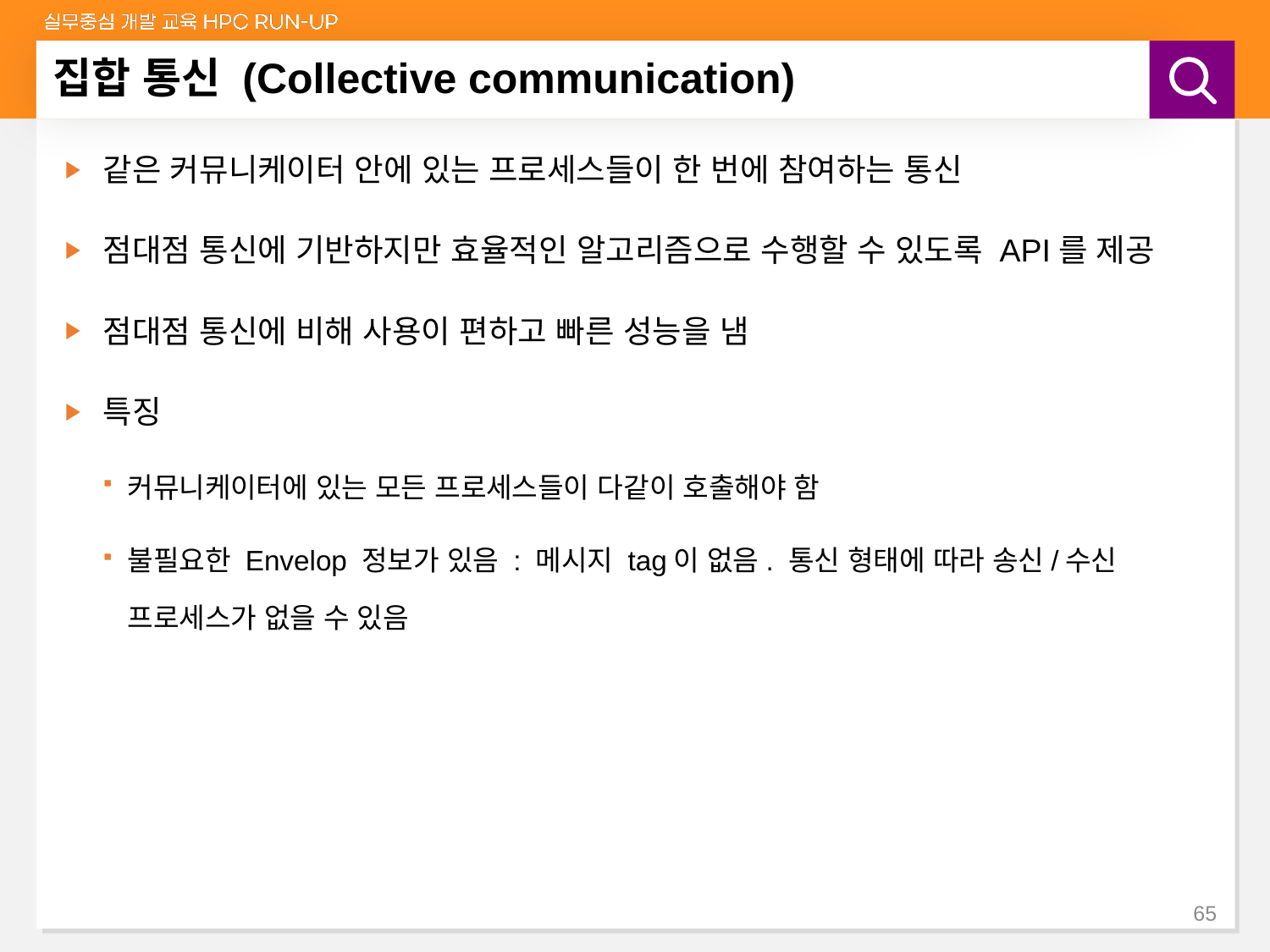

# 집합 통신 (Collective communication)
같은 커뮤니케이터 안에 있는 프로세스들이 한 번에 참여하는 통신
점대점 통신에 기반하지만 효율적인 알고리즘으로 수행할 수 있도록 API를 제공
점대점 통신에 비해 사용이 편하고 빠른 성능을 냄
특징
커뮤니케이터에 있는 모든 프로세스들이 다같이 호출해야 함
불필요한 Envelop 정보가 있음 : 메시지 tag이 없음. 통신 형태에 따라 송신/수신 프로세스가 없을 수 있음
65